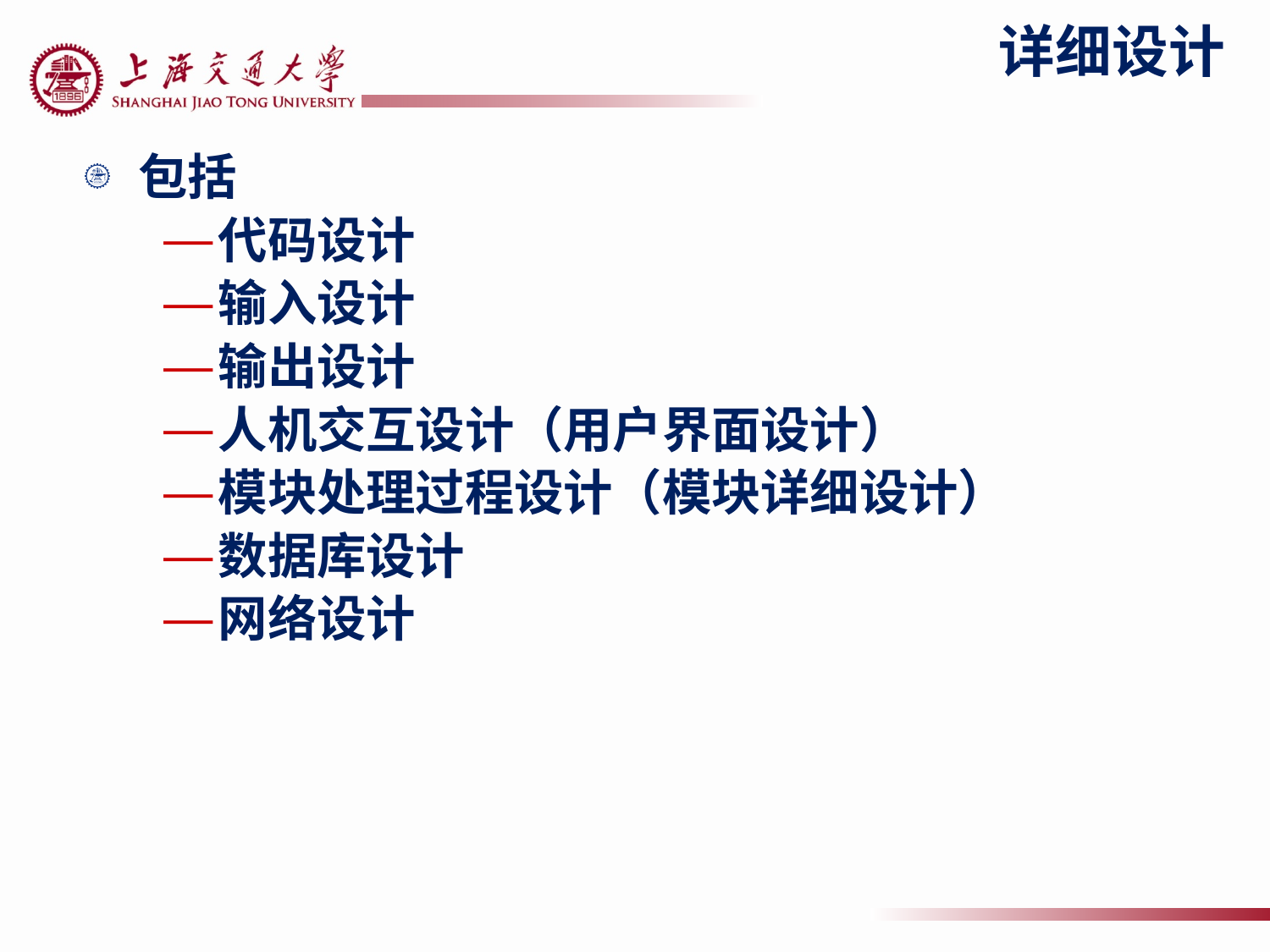

# 详细设计
包括
代码设计
输入设计
输出设计
人机交互设计（用户界面设计）
模块处理过程设计（模块详细设计）
数据库设计
网络设计